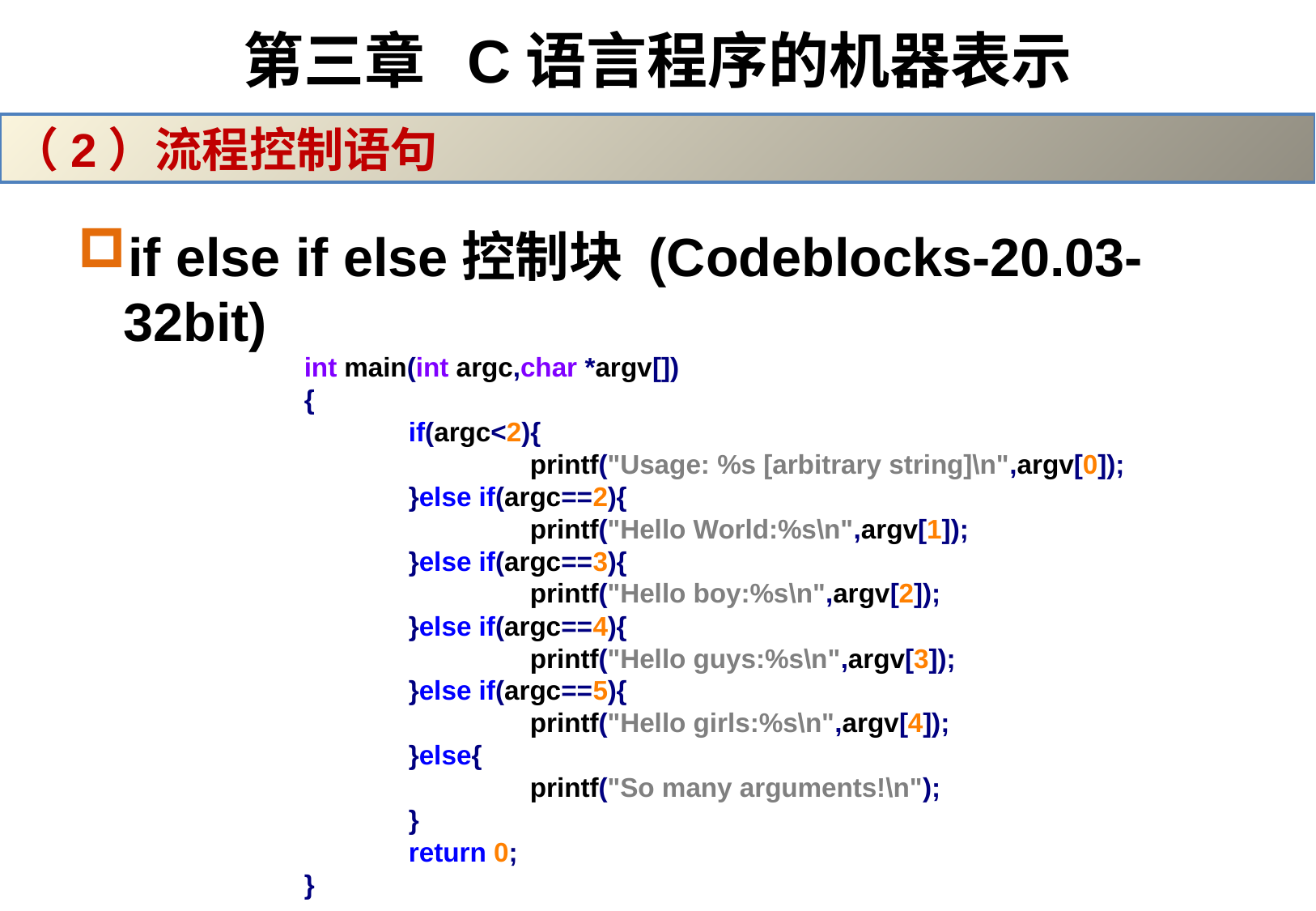

# 第三章  C语言程序的机器表示
（2）流程控制语句
if else if else控制块 (Codeblocks-20.03-32bit)
int main(int argc,char *argv[])
{
	if(argc<2){
		printf("Usage: %s [arbitrary string]\n",argv[0]);
	}else if(argc==2){
		printf("Hello World:%s\n",argv[1]);
	}else if(argc==3){
		printf("Hello boy:%s\n",argv[2]);
	}else if(argc==4){
		printf("Hello guys:%s\n",argv[3]);
	}else if(argc==5){
		printf("Hello girls:%s\n",argv[4]);
	}else{
		printf("So many arguments!\n");
	}
	return 0;
}